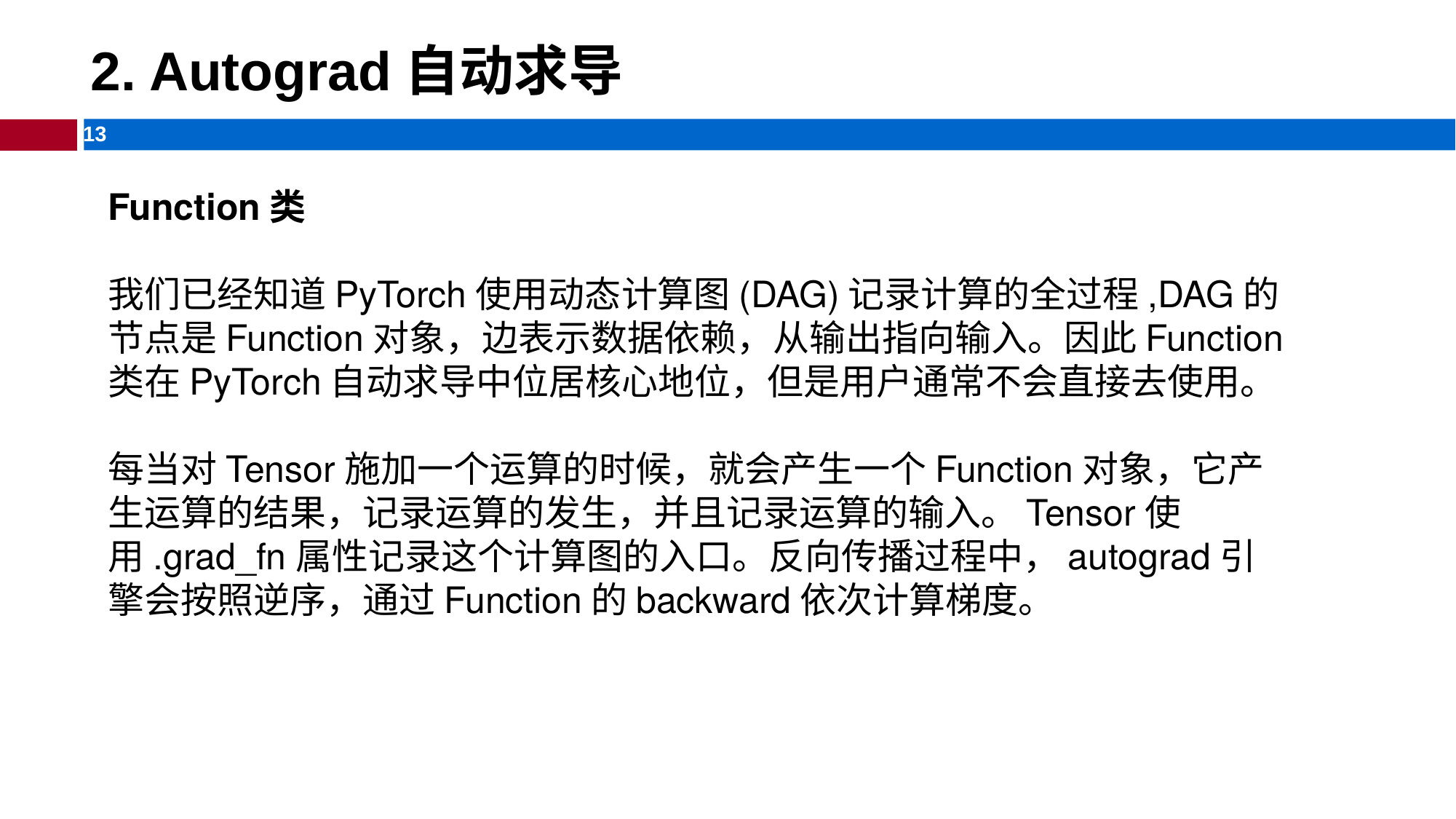

# 2. Autograd自动求导
Function类

我们已经知道PyTorch使用动态计算图(DAG)记录计算的全过程,DAG的节点是Function对象，边表示数据依赖，从输出指向输入。因此Function类在PyTorch自动求导中位居核心地位，但是用户通常不会直接去使用。
每当对Tensor施加一个运算的时候，就会产生一个Function对象，它产生运算的结果，记录运算的发生，并且记录运算的输入。Tensor使用.grad_fn属性记录这个计算图的入口。反向传播过程中，autograd引擎会按照逆序，通过Function的backward依次计算梯度。